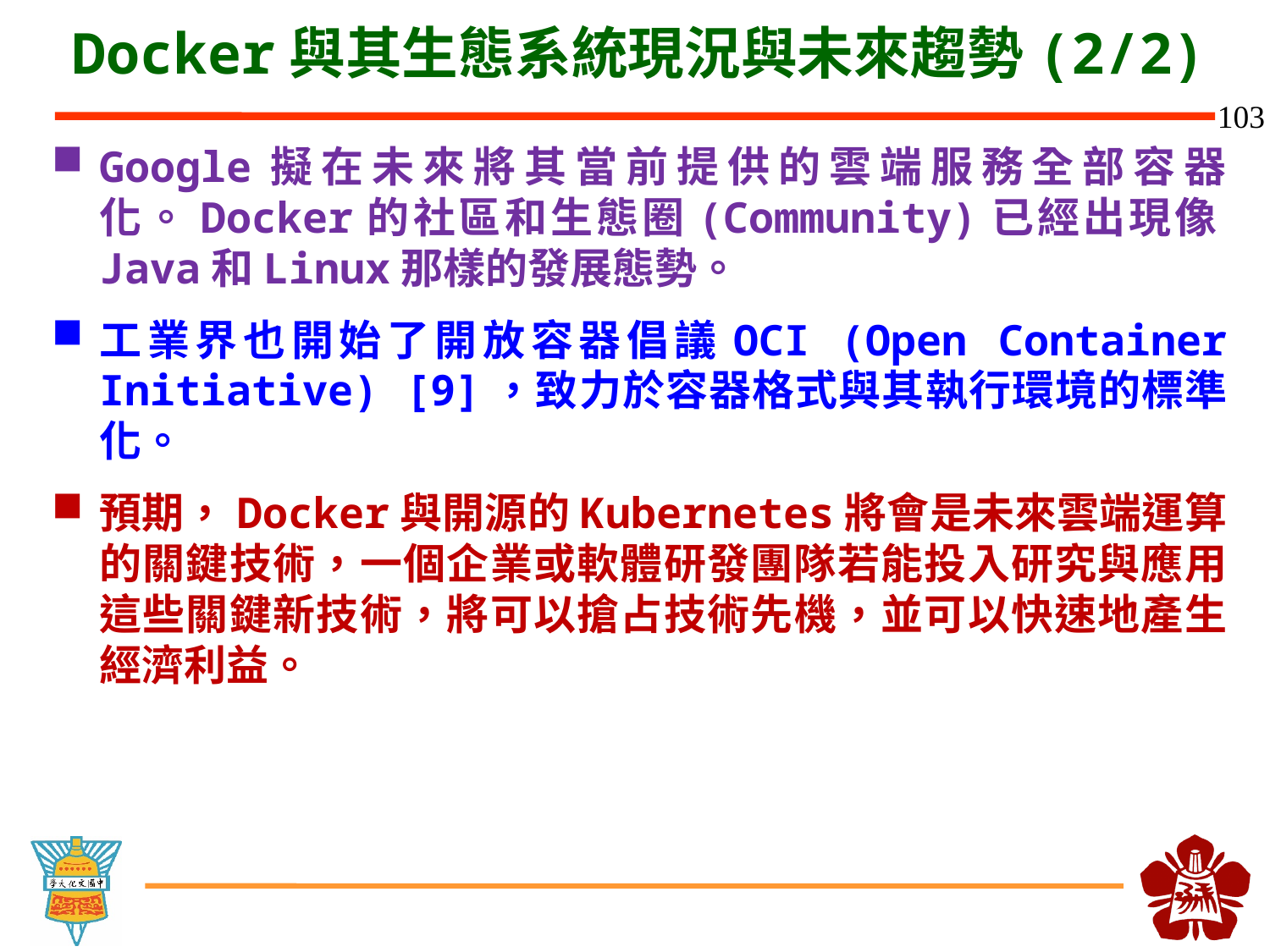

# Docker與其生態系統現況與未來趨勢(2/2)
Google擬在未來將其當前提供的雲端服務全部容器化。Docker的社區和生態圈(Community)已經出現像Java和Linux那樣的發展態勢。
工業界也開始了開放容器倡議OCI (Open Container Initiative) [9]，致力於容器格式與其執行環境的標準化。
預期，Docker與開源的Kubernetes將會是未來雲端運算的關鍵技術，一個企業或軟體研發團隊若能投入研究與應用這些關鍵新技術，將可以搶占技術先機，並可以快速地產生經濟利益。